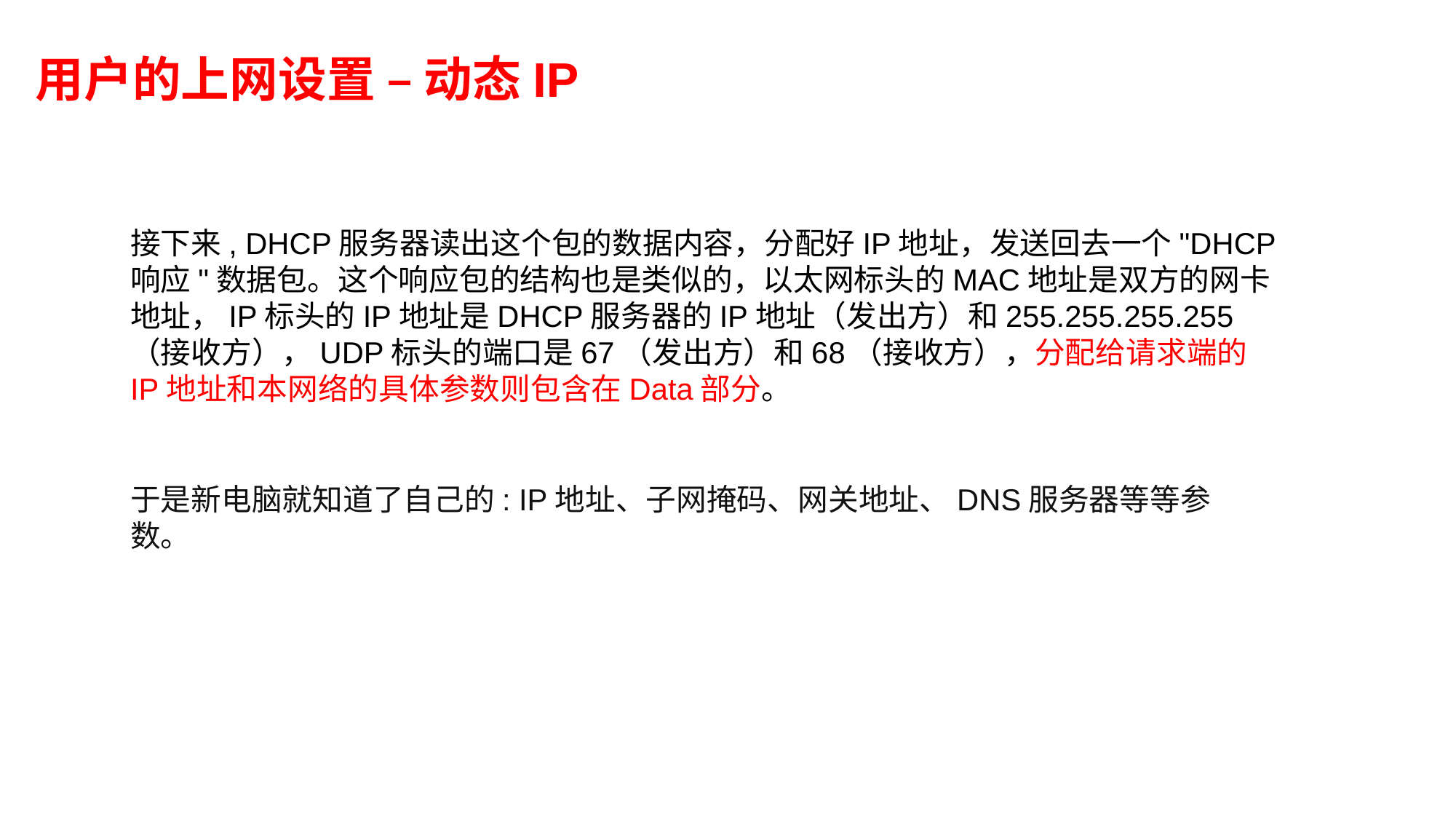

用户的上网设置 – 动态IP
接下来, DHCP服务器读出这个包的数据内容，分配好IP地址，发送回去一个"DHCP响应"数据包。这个响应包的结构也是类似的，以太网标头的MAC地址是双方的网卡地址，IP标头的IP地址是DHCP服务器的IP地址（发出方）和255.255.255.255（接收方），UDP标头的端口是67（发出方）和68（接收方），分配给请求端的IP地址和本网络的具体参数则包含在Data部分。
于是新电脑就知道了自己的: IP地址、子网掩码、网关地址、DNS服务器等等参数。